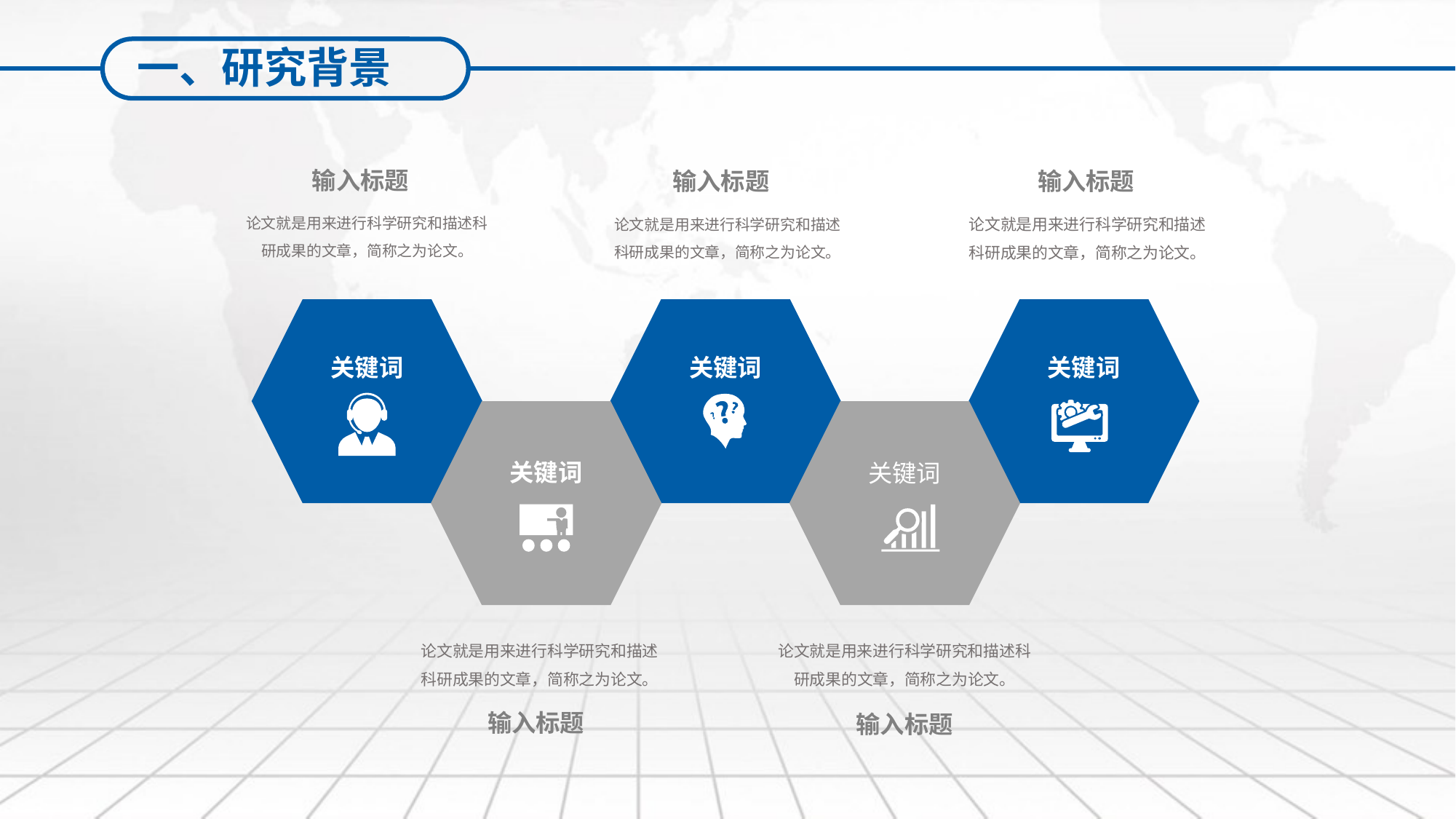

一、研究背景

输入标题
论文就是用来进行科学研究和描述科研成果的文章，简称之为论文。
输入标题
论文就是用来进行科学研究和描述科研成果的文章，简称之为论文。
输入标题
论文就是用来进行科学研究和描述科研成果的文章，简称之为论文。

关键词

关键词

关键词

关键词

关键词

论文就是用来进行科学研究和描述科研成果的文章，简称之为论文。
输入标题
论文就是用来进行科学研究和描述科研成果的文章，简称之为论文。
输入标题